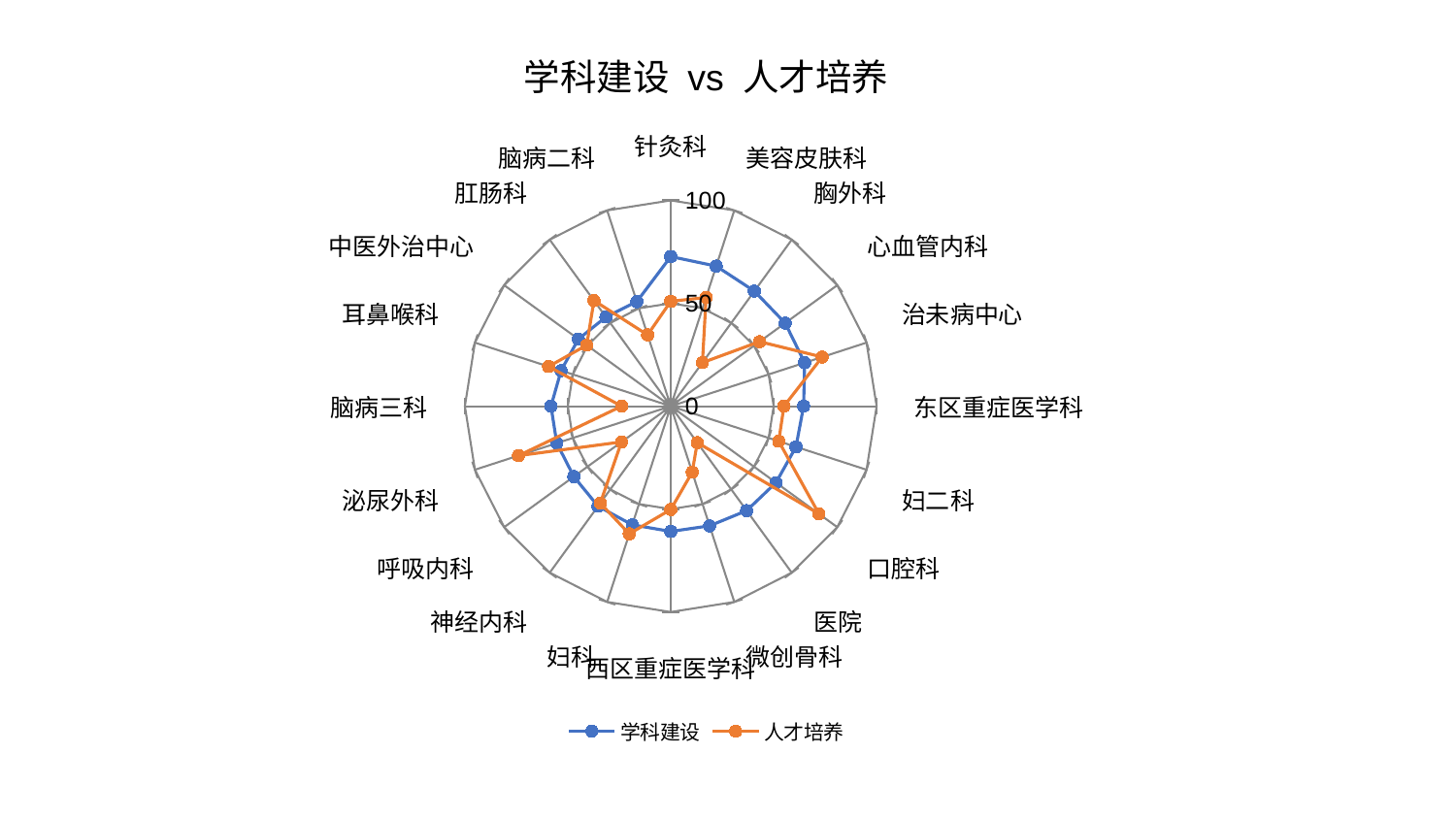

### Chart: 学科建设 vs 人才培养

| Category | 学科建设 | 人才培养 |
|---|---|---|
| 针灸科 | 72.71394706399975 | 50.96583336772026 |
| 美容皮肤科 | 71.56933408587862 | 55.553874082807134 |
| 胸外科 | 69.11666576775397 | 26.186040074042165 |
| 心血管内科 | 68.72284570403382 | 53.338280260516505 |
| 治未病中心 | 68.39875391013786 | 77.36701510866858 |
| 东区重症医学科 | 64.54049732158323 | 54.986674455171794 |
| 妇二科 | 63.98075927921778 | 55.156927490612276 |
| 口腔科 | 63.19593939787148 | 89.00640988697346 |
| 医院 | 62.73910434587565 | 21.888238368470663 |
| 微创骨科 | 61.14762395722594 | 33.71652818686683 |
| 西区重症医学科 | 60.86203687827131 | 50.21169370561393 |
| 妇科 | 60.6177718293278 | 65.24217055670607 |
| 神经内科 | 60.10065540128972 | 58.24525413079005 |
| 呼吸内科 | 58.20416972194143 | 29.57781385355746 |
| 泌尿外科 | 58.19733962770981 | 77.7644001772398 |
| 脑病三科 | 58.18333491860853 | 23.86518462738742 |
| 耳鼻喉科 | 56.00884003803281 | 62.39644026104687 |
| 中医外治中心 | 55.47004550007859 | 50.452607324104314 |
| 肛肠科 | 53.576516814275095 | 63.4426645817195 |
| 脑病二科 | 53.40471664183753 | 36.44101410498079 |
21